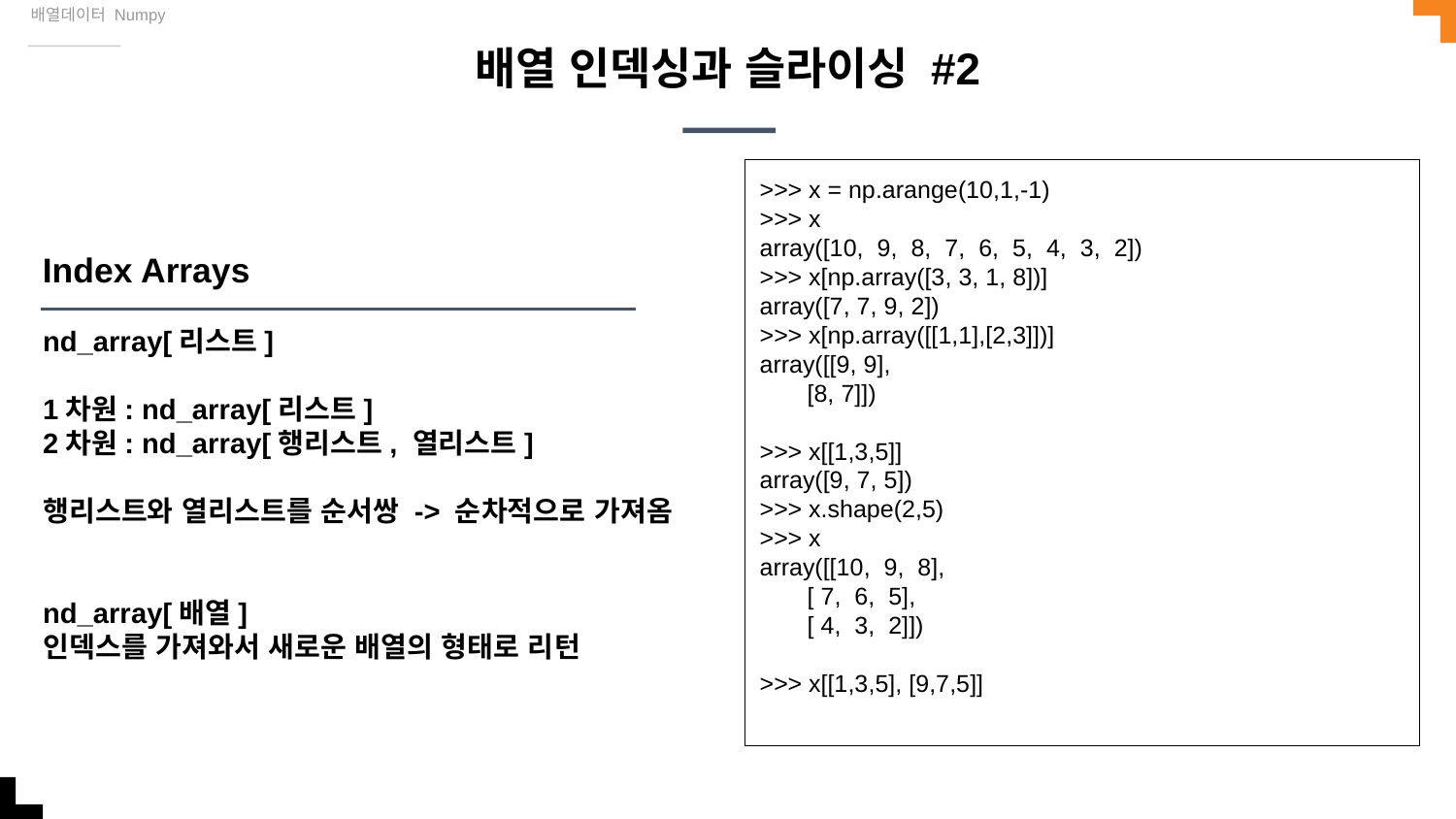

배열데이터 Numpy

# 배열 인덱싱과 슬라이싱 #2
>>> x = np.arange(10,1,-1)
>>> x
array([10,  9,  8,  7,  6,  5,  4,  3,  2])
>>> x[np.array([3, 3, 1, 8])]
array([7, 7, 9, 2])
>>> x[np.array([[1,1],[2,3]])]
array([[9, 9],
       [8, 7]])

>>> x[[1,3,5]]
array([9, 7, 5])
>>> x.shape(2,5)
>>> x
array([[10,  9,  8],
       [ 7,  6,  5],
       [ 4,  3,  2]])

>>> x[[1,3,5], [9,7,5]]
Index Arrays
nd_array[리스트]

1차원: nd_array[리스트]
2차원: nd_array[행리스트, 열리스트]

행리스트와 열리스트를 순서쌍 -> 순차적으로 가져옴

nd_array[배열]
인덱스를 가져와서 새로운 배열의 형태로 리턴